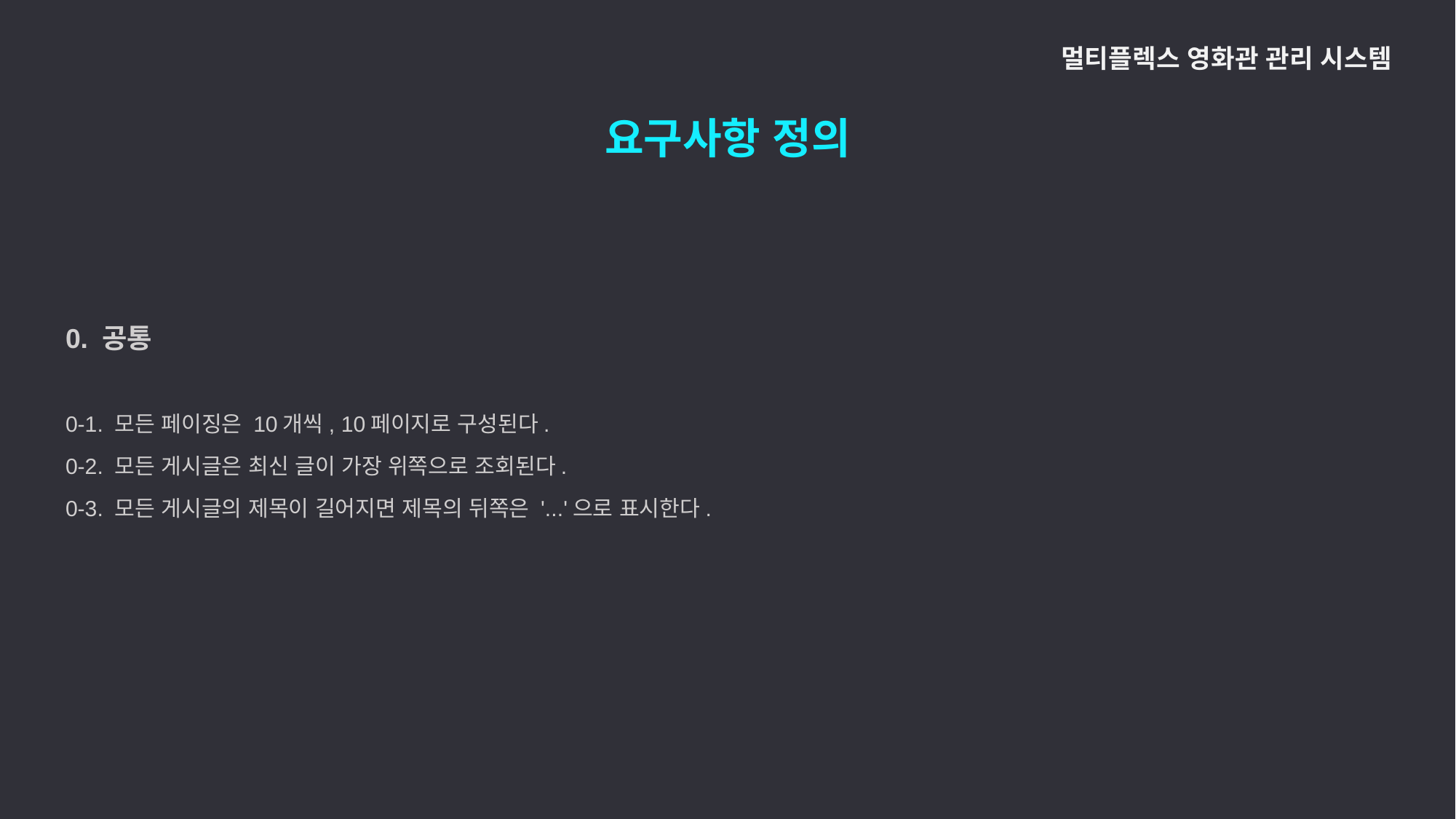

멀티플렉스 영화관 관리 시스템
요구사항 정의
0. 공통

0-1. 모든 페이징은 10개씩, 10페이지로 구성된다.
0-2. 모든 게시글은 최신 글이 가장 위쪽으로 조회된다.
0-3. 모든 게시글의 제목이 길어지면 제목의 뒤쪽은 '...'으로 표시한다.